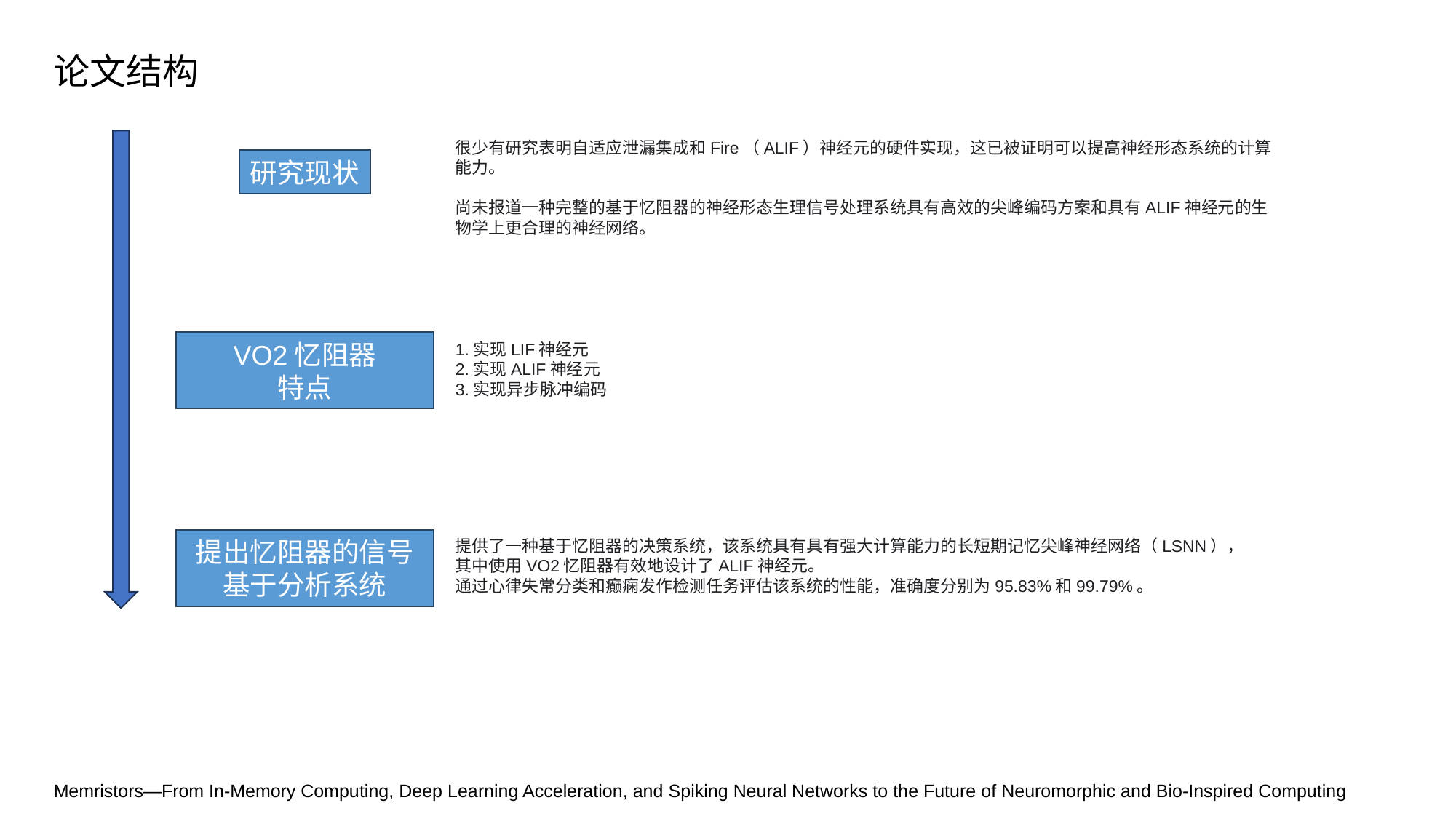

论文结构

很少有研究表明自适应泄漏集成和Fire（ALIF）神经元的硬件实现，这已被证明可以提高神经形态系统的计算能力。

尚未报道一种完整的基于忆阻器的神经形态生理信号处理系统具有高效的尖峰编码方案和具有ALIF神经元的生物学上更合理的神经网络。
研究现状
VO2忆阻器
特点
1.实现LIF神经元
2.实现ALIF神经元
3.实现异步脉冲编码
提出忆阻器的信号基于分析系统
提供了一种基于忆阻器的决策系统，该系统具有具有强大计算能力的长短期记忆尖峰神经网络（LSNN），
其中使用VO2忆阻器有效地设计了ALIF神经元。
通过心律失常分类和癫痫发作检测任务评估该系统的性能，准确度分别为95.83%和99.79%。
Memristors—From In-Memory Computing, Deep Learning Acceleration, and Spiking Neural Networks to the Future of Neuromorphic and Bio-Inspired Computing